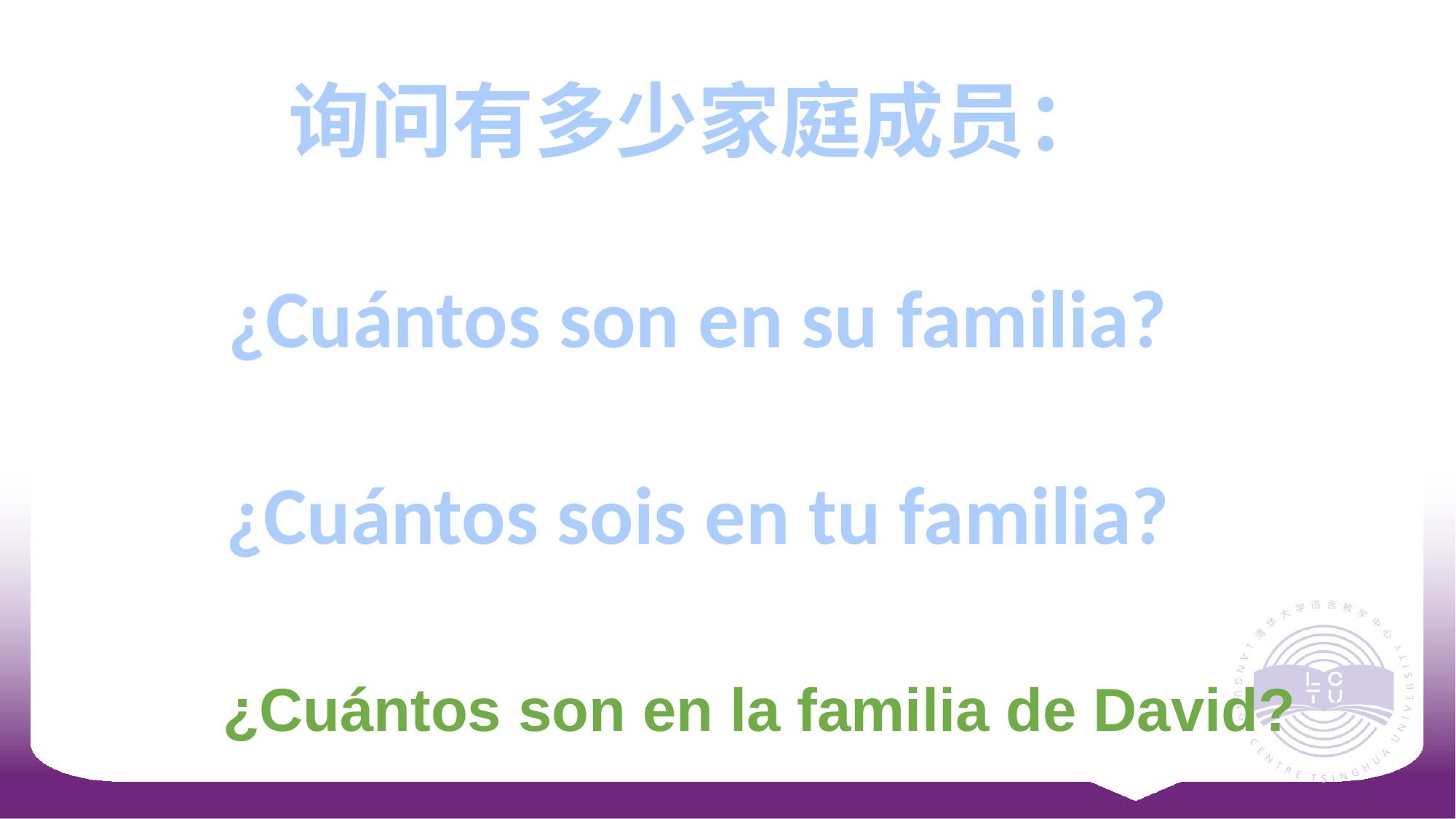

询问有多少家庭成员：

¿Cuántos son en su familia?

¿Cuántos sois en tu familia?
¿Cuántos son en la familia de David?